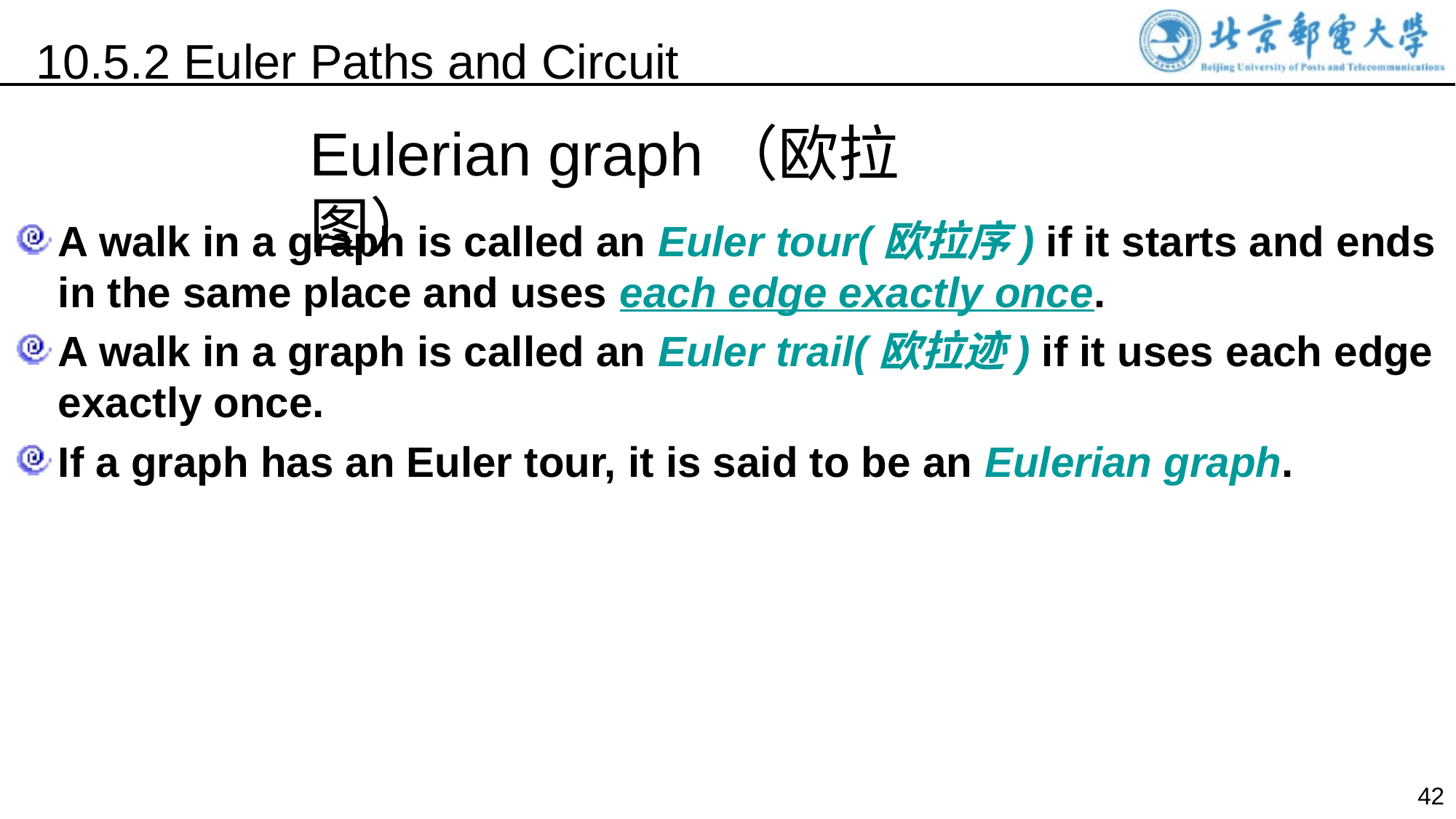

10.5.2 Euler Paths and Circuit
Eulerian graph（欧拉图）
A walk in a graph is called an Euler tour(欧拉序) if it starts and ends in the same place and uses each edge exactly once.
A walk in a graph is called an Euler trail(欧拉迹) if it uses each edge exactly once.
If a graph has an Euler tour, it is said to be an Eulerian graph.